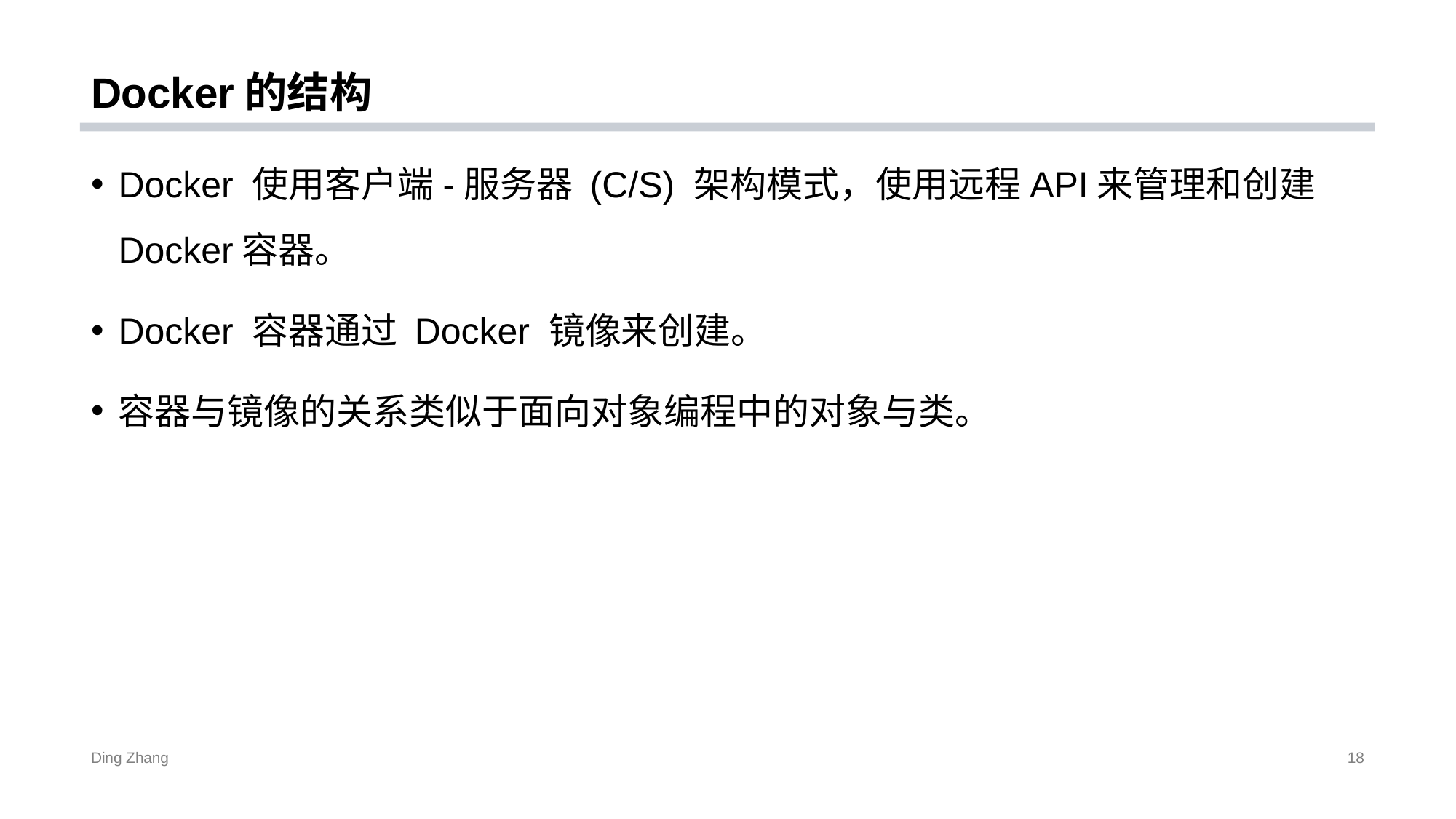

# Docker的结构
Docker 使用客户端-服务器 (C/S) 架构模式，使用远程API来管理和创建Docker容器。
Docker 容器通过 Docker 镜像来创建。
容器与镜像的关系类似于面向对象编程中的对象与类。

Ding Zhang
18